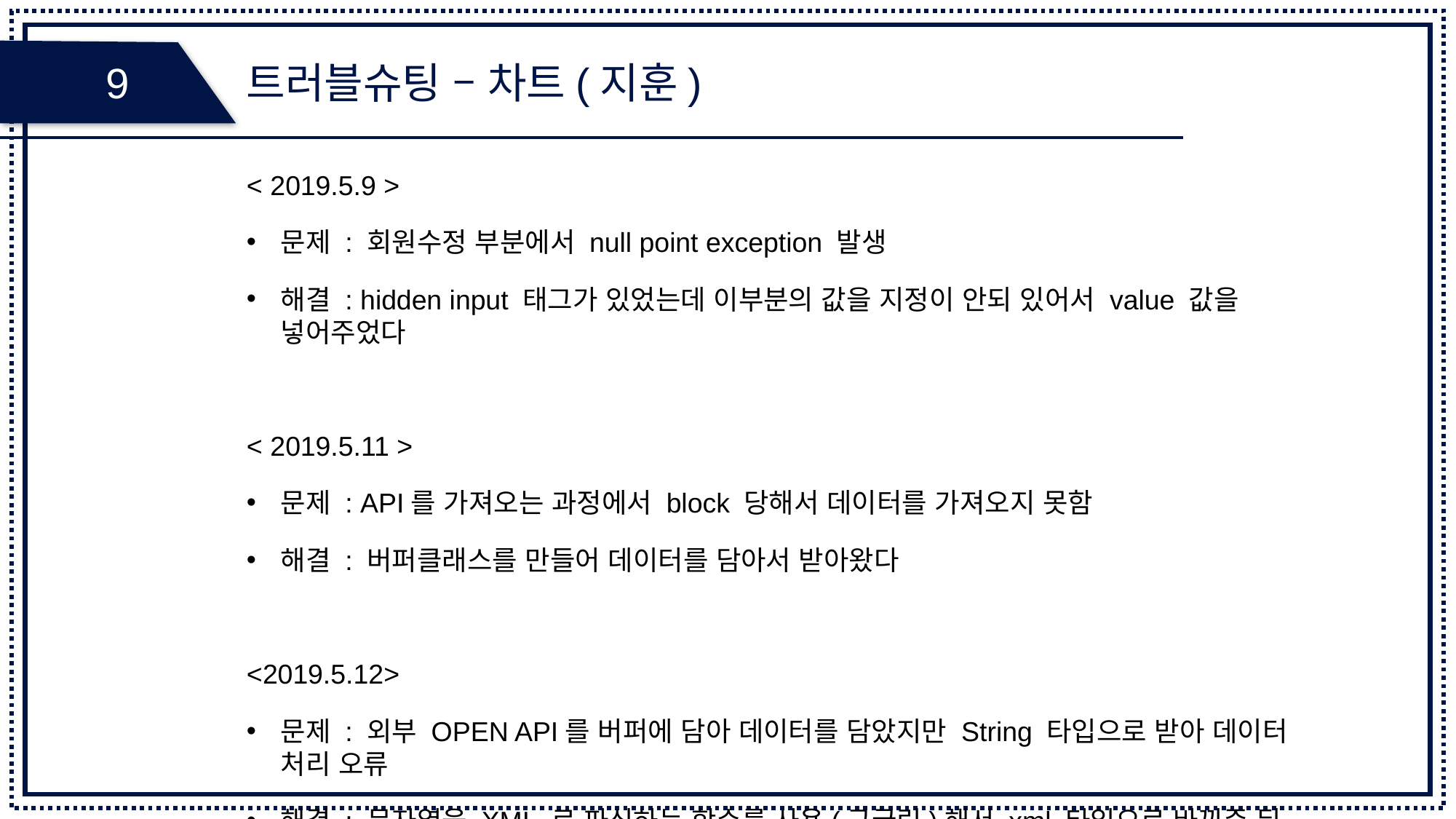

트러블슈팅 – 차트(지훈)
9
< 2019.5.9 >
문제 : 회원수정 부분에서 null point exception 발생
해결 : hidden input 태그가 있었는데 이부분의 값을 지정이 안되 있어서 value 값을 넣어주었다

< 2019.5.11 >
문제 : API를 가져오는 과정에서 block 당해서 데이터를 가져오지 못함
해결 : 버퍼클래스를 만들어 데이터를 담아서 받아왔다

<2019.5.12>
문제 : 외부 OPEN API를 버퍼에 담아 데이터를 담았지만 String 타입으로 받아 데이터 처리 오류
해결 : 문자열을 XML 로 파싱하는 함수를 사용(구글링)해서 xml 타입으로 바꿔준 뒤 데이터를 사용